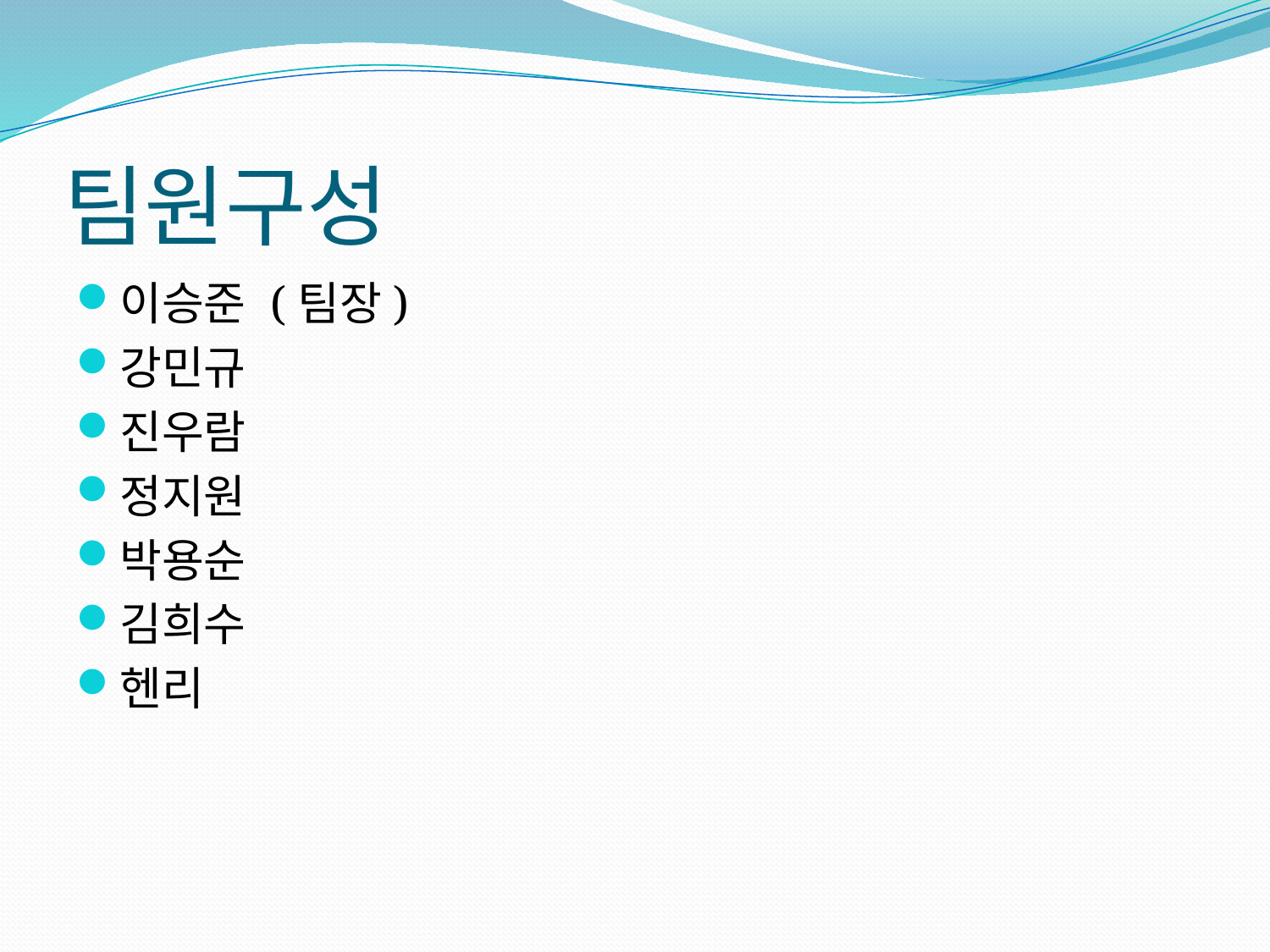

# 팀원구성
이승준 (팀장)
강민규
진우람
정지원
박용순
김희수
헨리